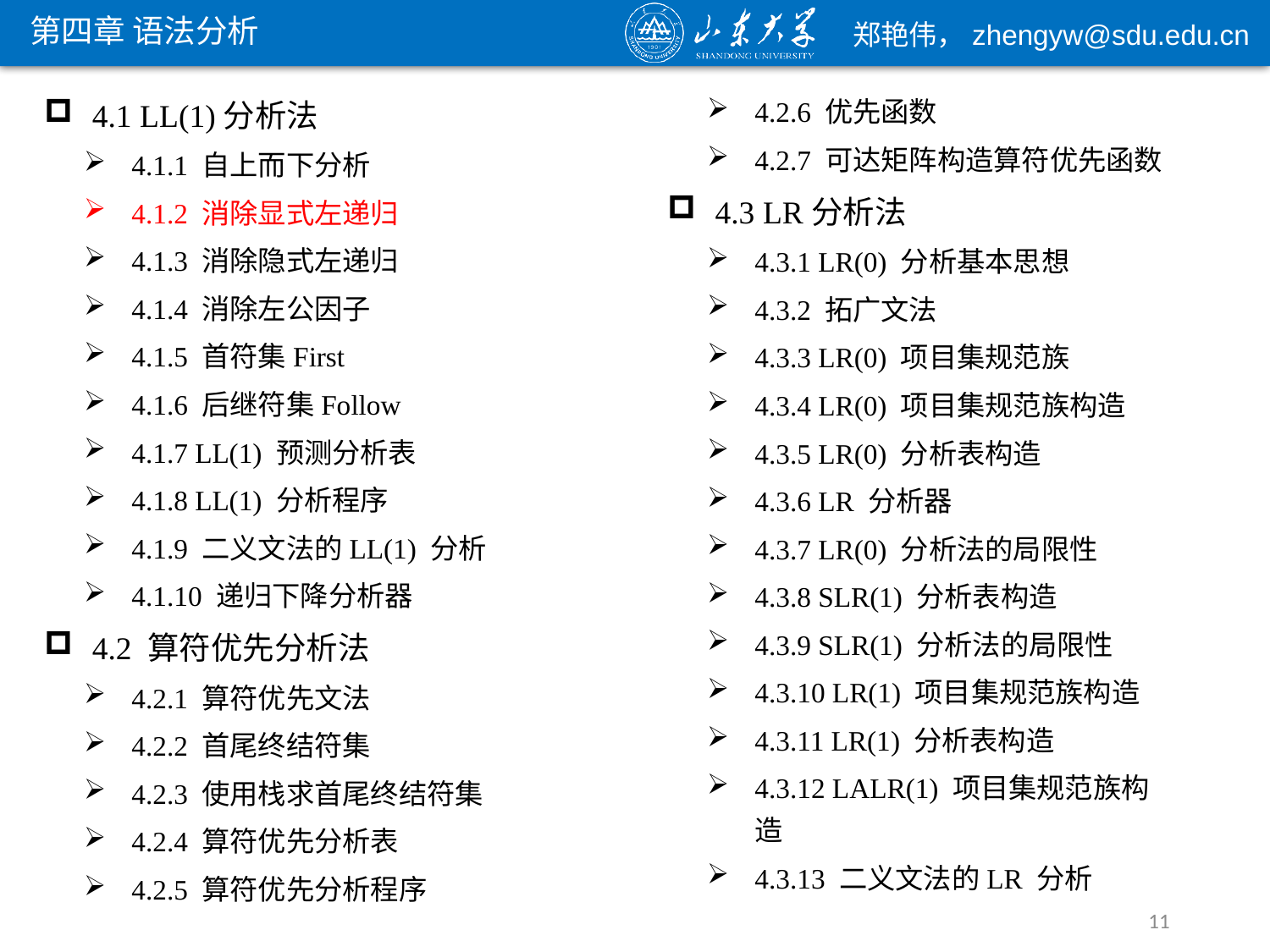

第四章 语法分析
4.1 LL(1)分析法
4.1.1 自上而下分析
4.1.2 消除显式左递归
4.1.3 消除隐式左递归
4.1.4 消除左公因子
4.1.5 首符集First
4.1.6 后继符集Follow
4.1.7 LL(1) 预测分析表
4.1.8 LL(1) 分析程序
4.1.9 二义文法的LL(1) 分析
4.1.10 递归下降分析器
4.2 算符优先分析法
4.2.1 算符优先文法
4.2.2 首尾终结符集
4.2.3 使用栈求首尾终结符集
4.2.4 算符优先分析表
4.2.5 算符优先分析程序
4.2.6 优先函数
4.2.7 可达矩阵构造算符优先函数
4.3 LR分析法
4.3.1 LR(0) 分析基本思想
4.3.2 拓广文法
4.3.3 LR(0) 项目集规范族
4.3.4 LR(0) 项目集规范族构造
4.3.5 LR(0) 分析表构造
4.3.6 LR 分析器
4.3.7 LR(0) 分析法的局限性
4.3.8 SLR(1) 分析表构造
4.3.9 SLR(1) 分析法的局限性
4.3.10 LR(1) 项目集规范族构造
4.3.11 LR(1) 分析表构造
4.3.12 LALR(1) 项目集规范族构造
4.3.13 二义文法的LR 分析
11